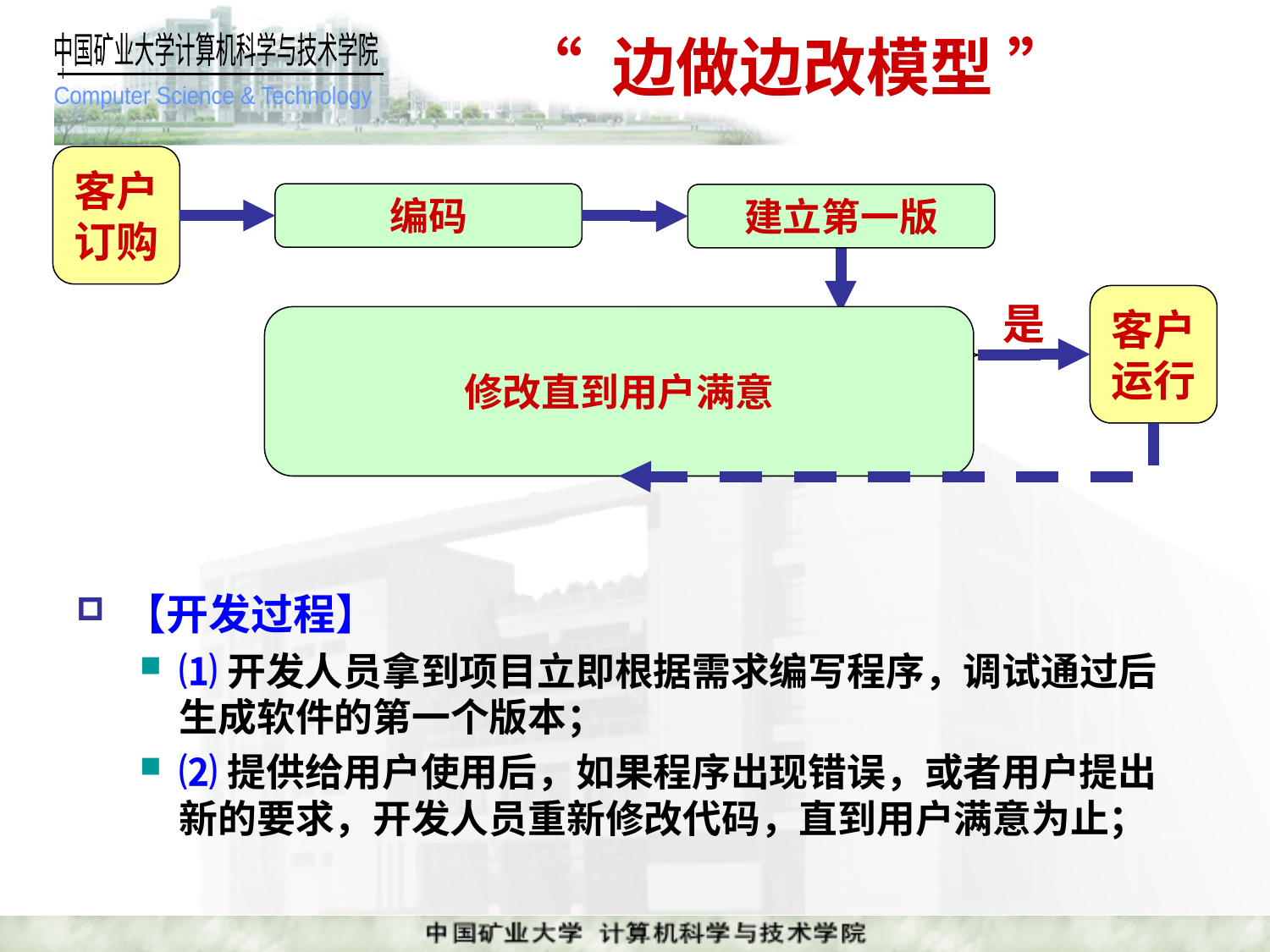

# “ 边做边改模型 ”
客户
订购
编码
建立第一版
客户
运行
是
否
修改直到用户满意
客户满意
修改
【开发过程】
⑴开发人员拿到项目立即根据需求编写程序，调试通过后生成软件的第一个版本；
⑵提供给用户使用后，如果程序出现错误，或者用户提出新的要求，开发人员重新修改代码，直到用户满意为止；
90